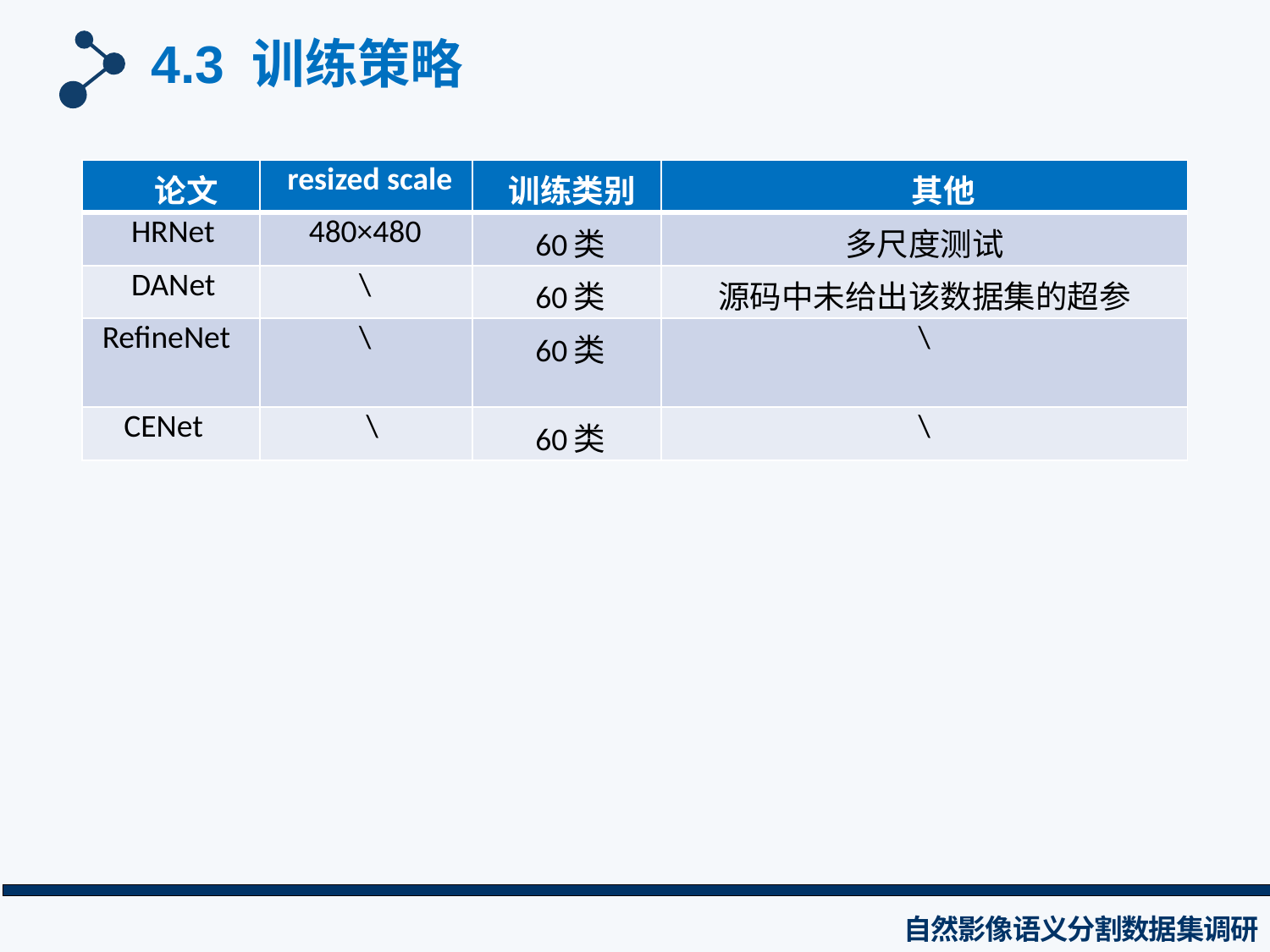

4.3 训练策略

| 论文 | resized scale | 训练类别 | 其他 |
| --- | --- | --- | --- |
| HRNet | 480×480 | 60类 | 多尺度测试 |
| DANet | \ | 60类 | 源码中未给出该数据集的超参 |
| RefineNet | \ | 60类 | \ |
| CENet | \ | 60类 | \ |

自然影像语义分割数据集调研